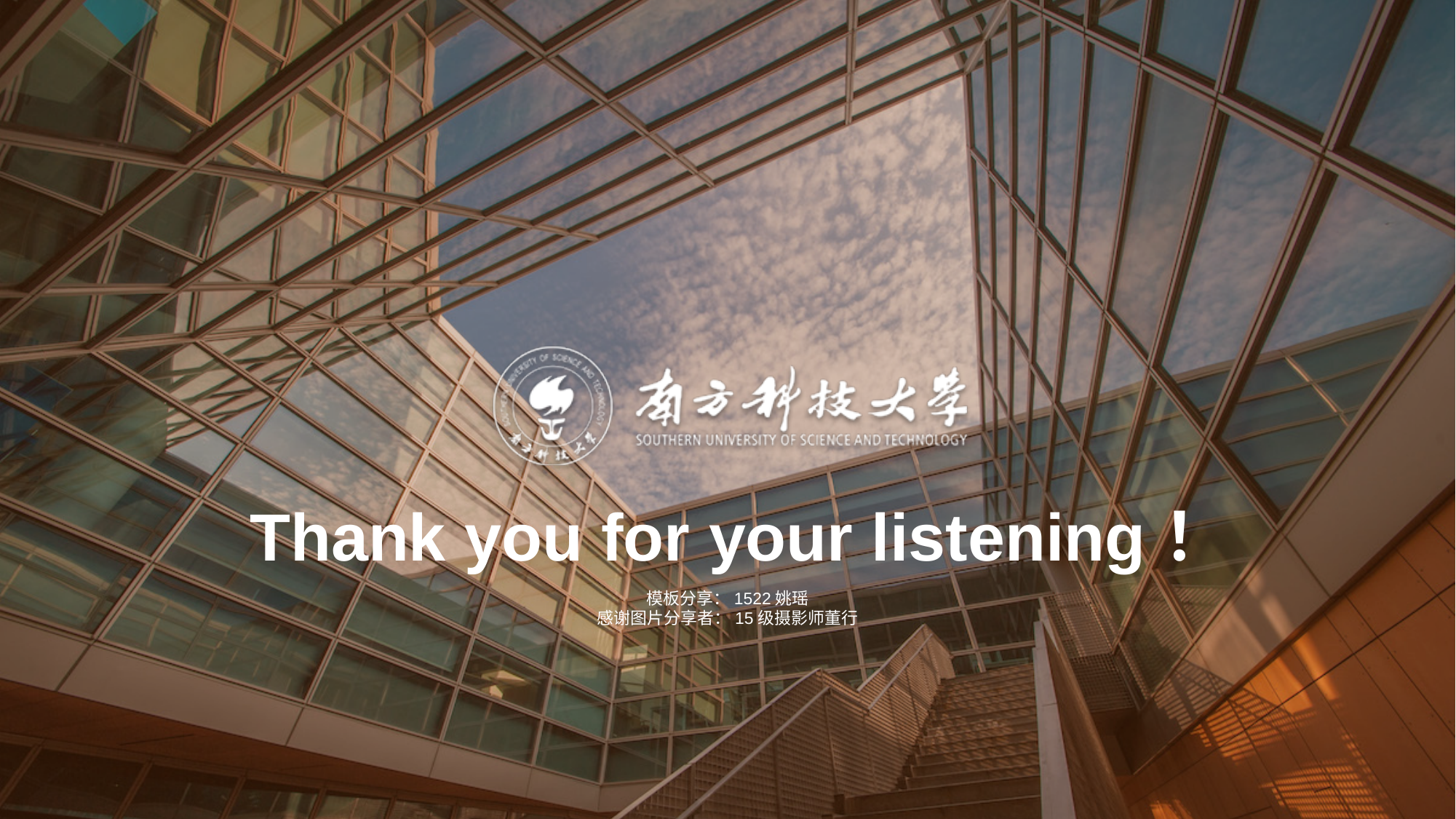

Thank you for your listening！
模板分享：1522姚瑶
感谢图片分享者：15级摄影师董行